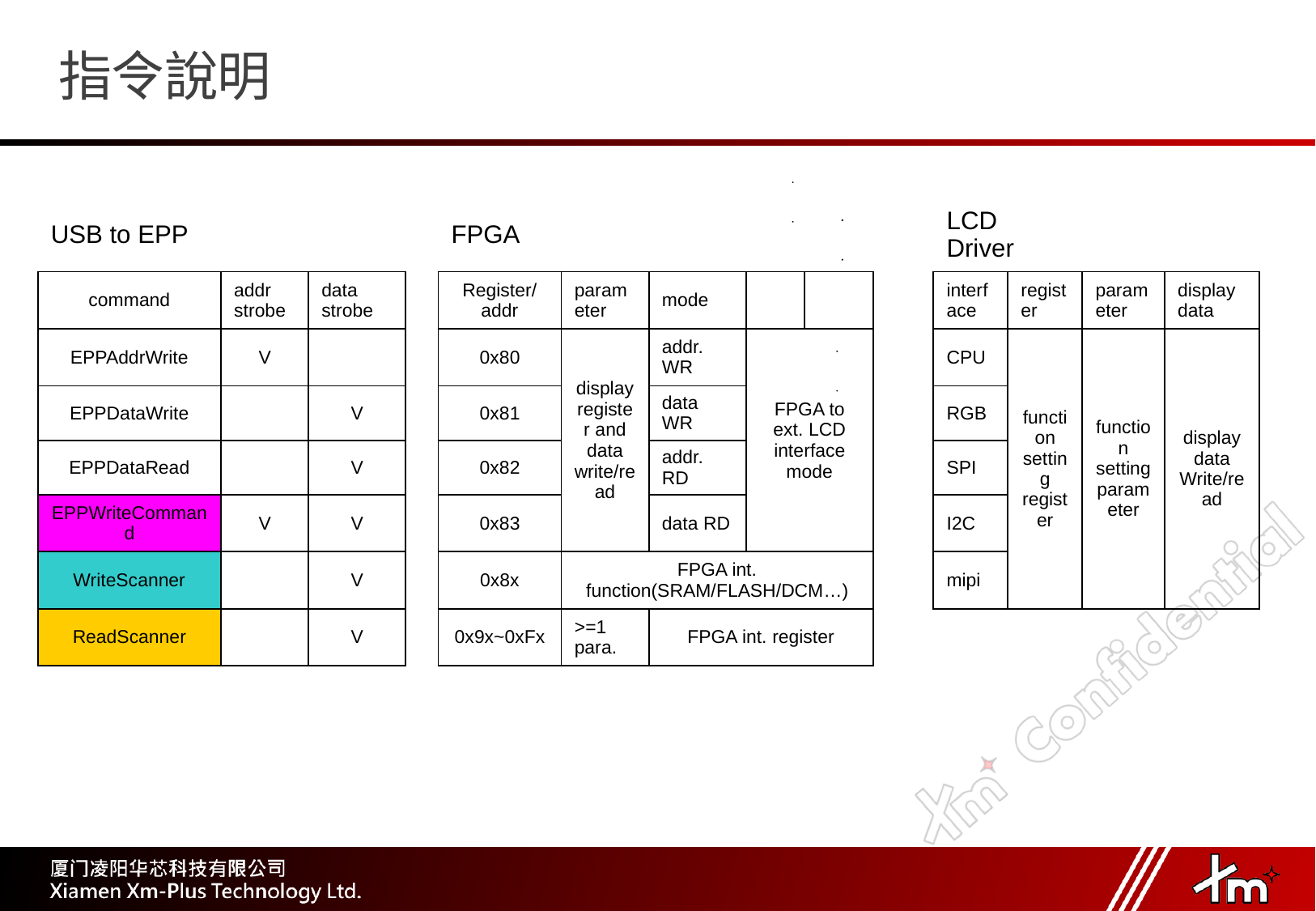

# 指令說明

| USB to EPP |  |  |  | FPGA |  |  |  |  |  | LCD Driver |  |  |  |
| --- | --- | --- | --- | --- | --- | --- | --- | --- | --- | --- | --- | --- | --- |
| command | addr strobe | data strobe |  | Register/addr | parameter | mode |  |  |  | interface | register | parameter | display data |
| EPPAddrWrite | V |  |  | 0x80 | display register and data write/read | addr. WR | FPGA to ext. LCD interface mode |  |  | CPU | function setting register | function setting parameter | display data Write/read |
| EPPDataWrite |  | V |  | 0x81 |  | data WR |  |  |  | RGB |  |  |  |
| EPPDataRead |  | V |  | 0x82 |  | addr. RD |  |  |  | SPI |  |  |  |
| EPPWriteCommand | V | V |  | 0x83 |  | data RD |  |  |  | I2C |  |  |  |
| WriteScanner |  | V |  | 0x8x | FPGA int. function(SRAM/FLASH/DCM…) |  |  |  |  | mipi |  |  |  |
| ReadScanner |  | V |  | 0x9x~0xFx | >=1 para. | FPGA int. register |  |  |  |  |  |  |  |